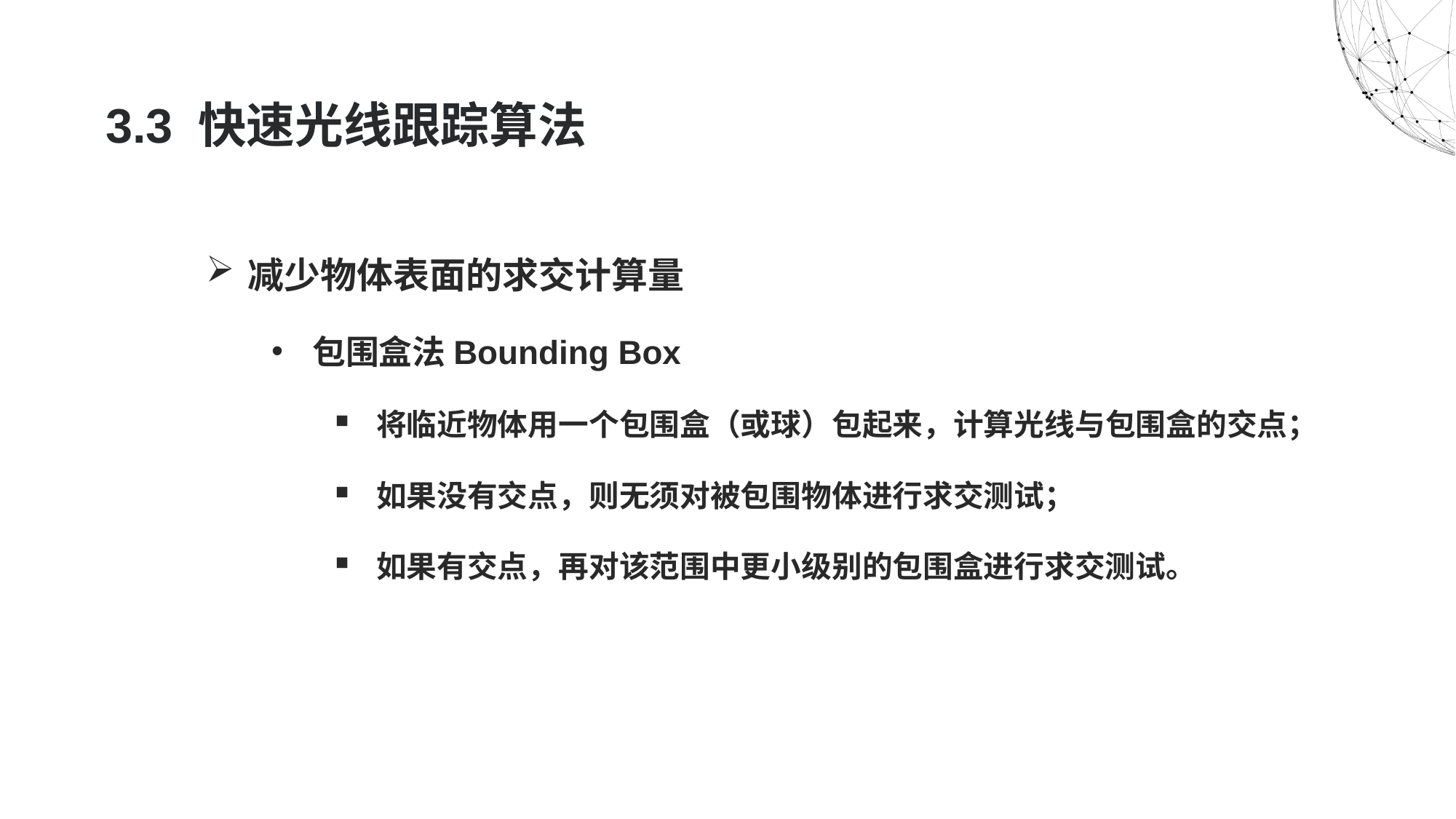

# 3.3 快速光线跟踪算法
减少物体表面的求交计算量
包围盒法Bounding Box
将临近物体用一个包围盒（或球）包起来，计算光线与包围盒的交点；
如果没有交点，则无须对被包围物体进行求交测试；
如果有交点，再对该范围中更小级别的包围盒进行求交测试。